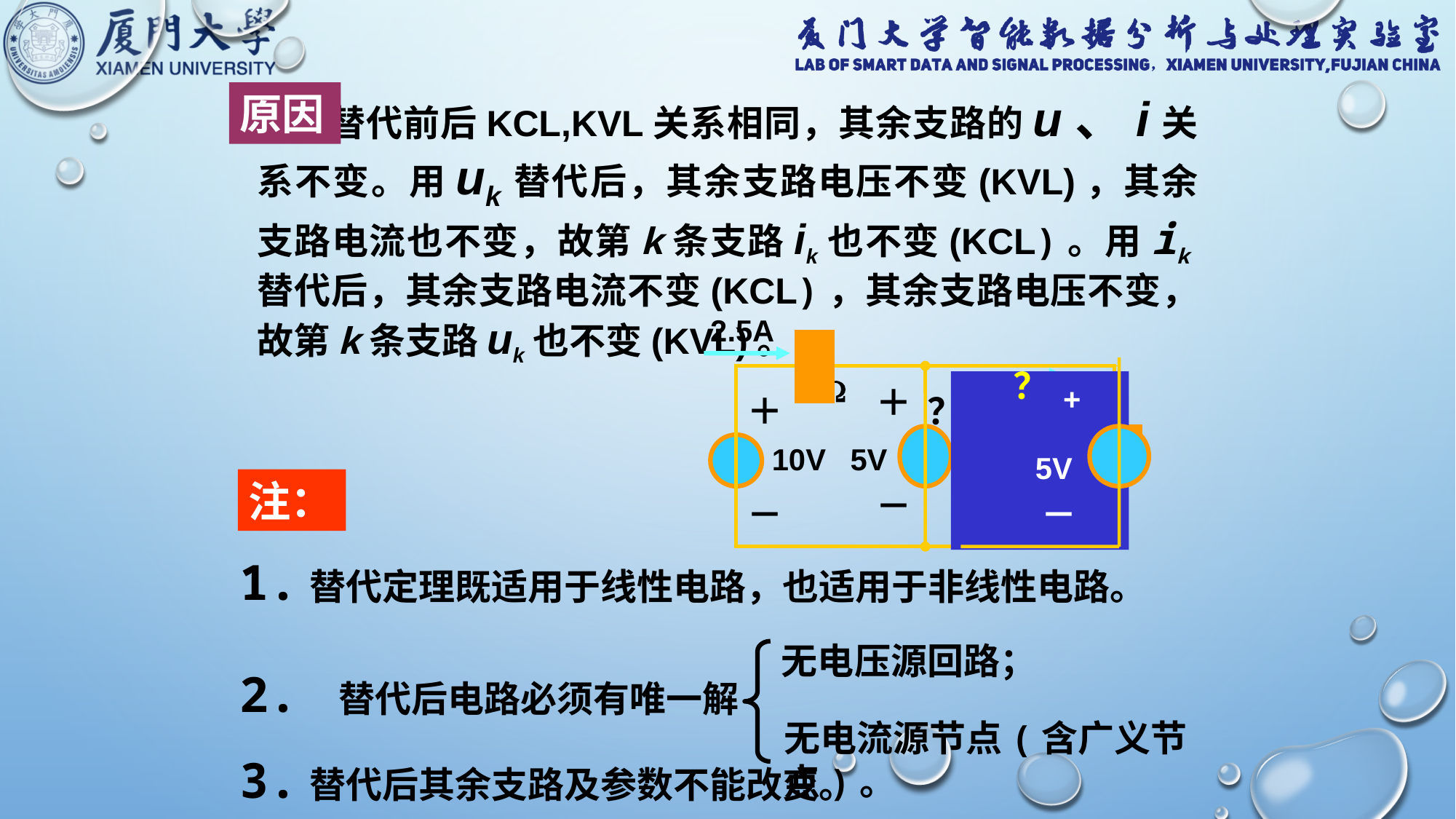

原因
       替代前后KCL,KVL关系相同，其余支路的u、i关系不变。用uk替代后，其余支路电压不变(KVL)，其余支路电流也不变，故第k条支路ik也不变(KCL)。用ik替代后，其余支路电流不变(KCL)，其余支路电压不变，故第k条支路uk也不变(KVL)。
2.5A

2Ω

＋
＋

5Ω

10V
5V

－
－

+

5V
－

？
1A

？
注：
1.5A

1.替代定理既适用于线性电路，也适用于非线性电路。
无电压源回路；

2. 替代后电路必须有唯一解
无电流源节点(含广义节点)。
3.替代后其余支路及参数不能改变。